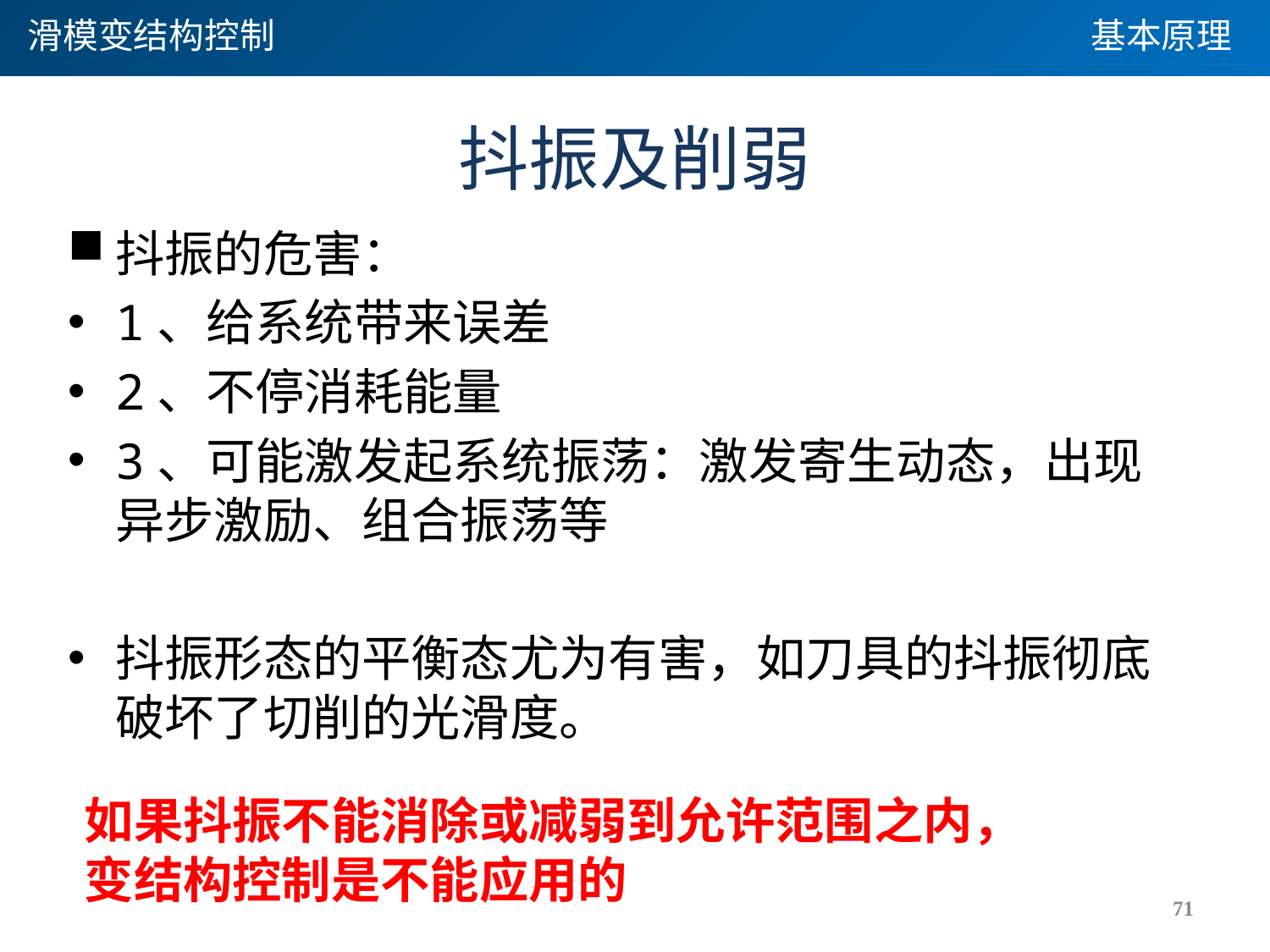

滑模变结构控制
基本原理
# 抖振及削弱
抖振的危害：
1、给系统带来误差
2、不停消耗能量
3、可能激发起系统振荡：激发寄生动态，出现异步激励、组合振荡等

抖振形态的平衡态尤为有害，如刀具的抖振彻底破坏了切削的光滑度。

如果抖振不能消除或减弱到允许范围之内，
变结构控制是不能应用的
71